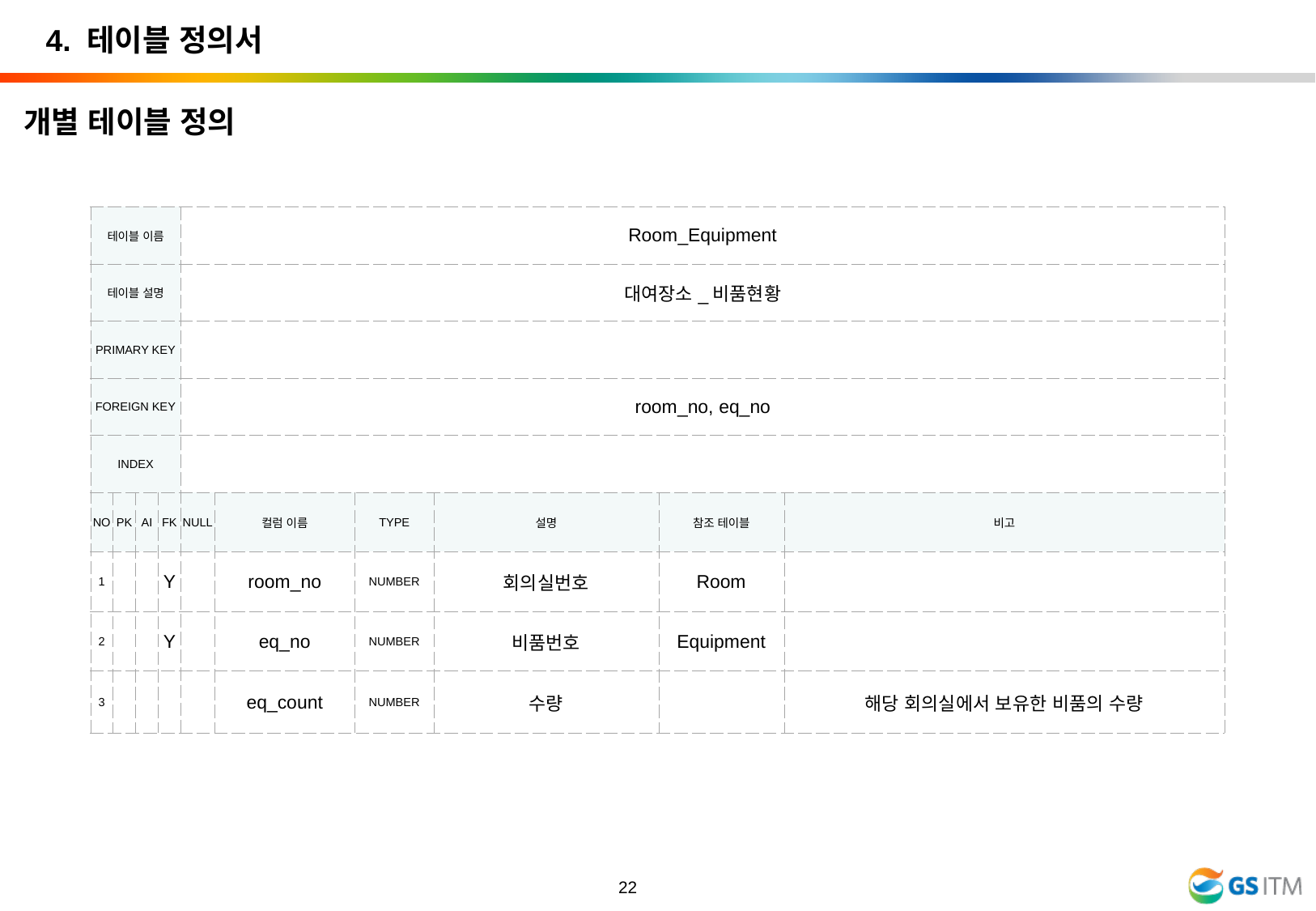

4. 테이블 정의서
개별 테이블 정의
| 테이블 이름 |  |  |  | Room\_Equipment |  |  |  |  |  |
| --- | --- | --- | --- | --- | --- | --- | --- | --- | --- |
| 테이블 설명 |  |  |  | 대여장소\_비품현황 |  |  |  |  |  |
| PRIMARY KEY |  |  |  |  |  |  |  |  |  |
| FOREIGN KEY |  |  |  | room\_no, eq\_no |  |  |  |  |  |
| INDEX |  |  |  |  |  |  |  |  |  |
| NO | PK | AI | FK | NULL | 컬럼 이름 | TYPE | 설명 | 참조 테이블 | 비고 |
| 1 |  |  | Y |  | room\_no | NUMBER | 회의실번호 | Room |  |
| 2 |  |  | Y |  | eq\_no | NUMBER | 비품번호 | Equipment |  |
| 3 |  |  |  |  | eq\_count | NUMBER | 수량 |  | 해당 회의실에서 보유한 비품의 수량 |